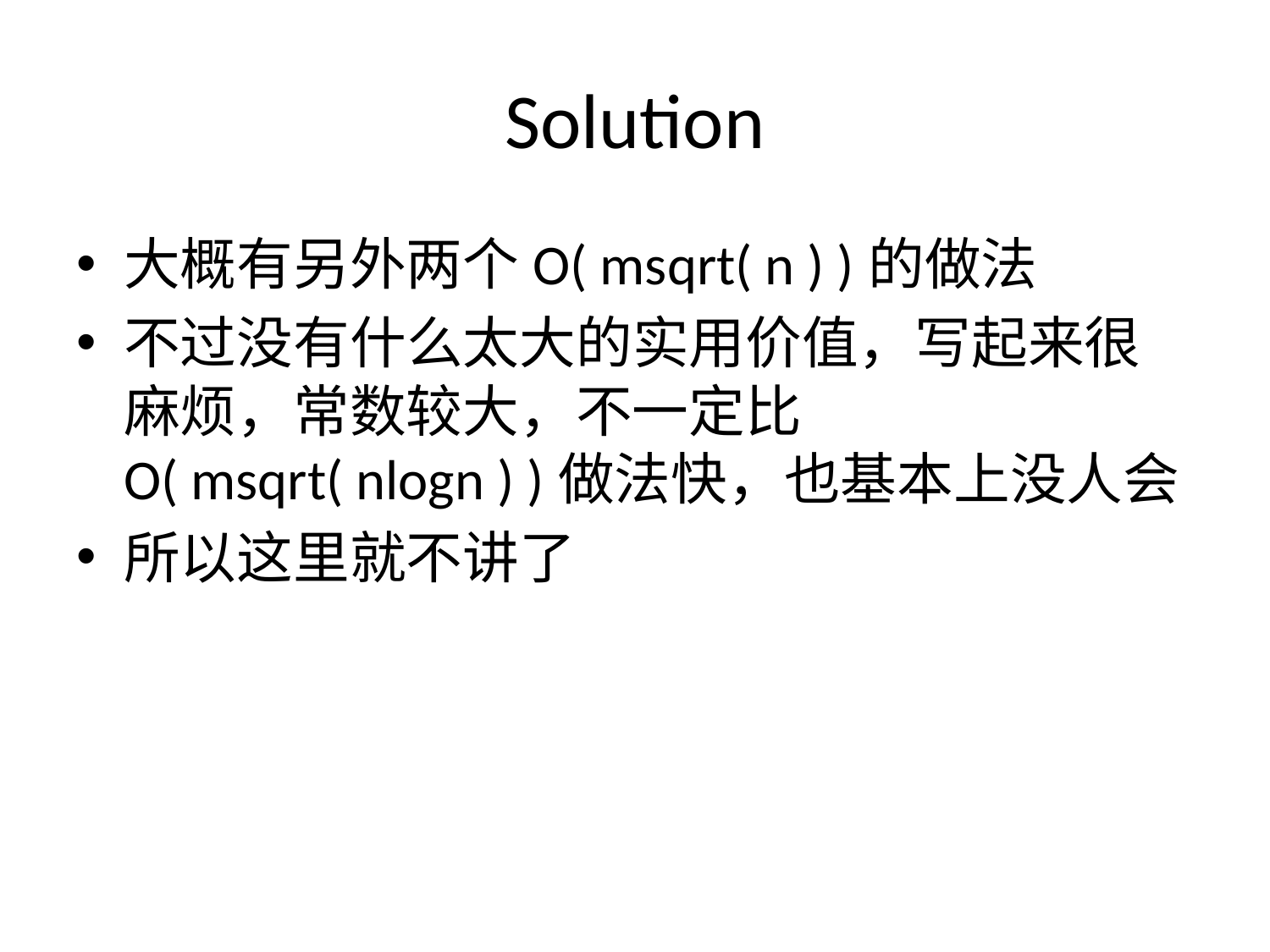

# Solution
大概有另外两个O( msqrt( n ) )的做法
不过没有什么太大的实用价值，写起来很麻烦，常数较大，不一定比O( msqrt( nlogn ) )做法快，也基本上没人会
所以这里就不讲了